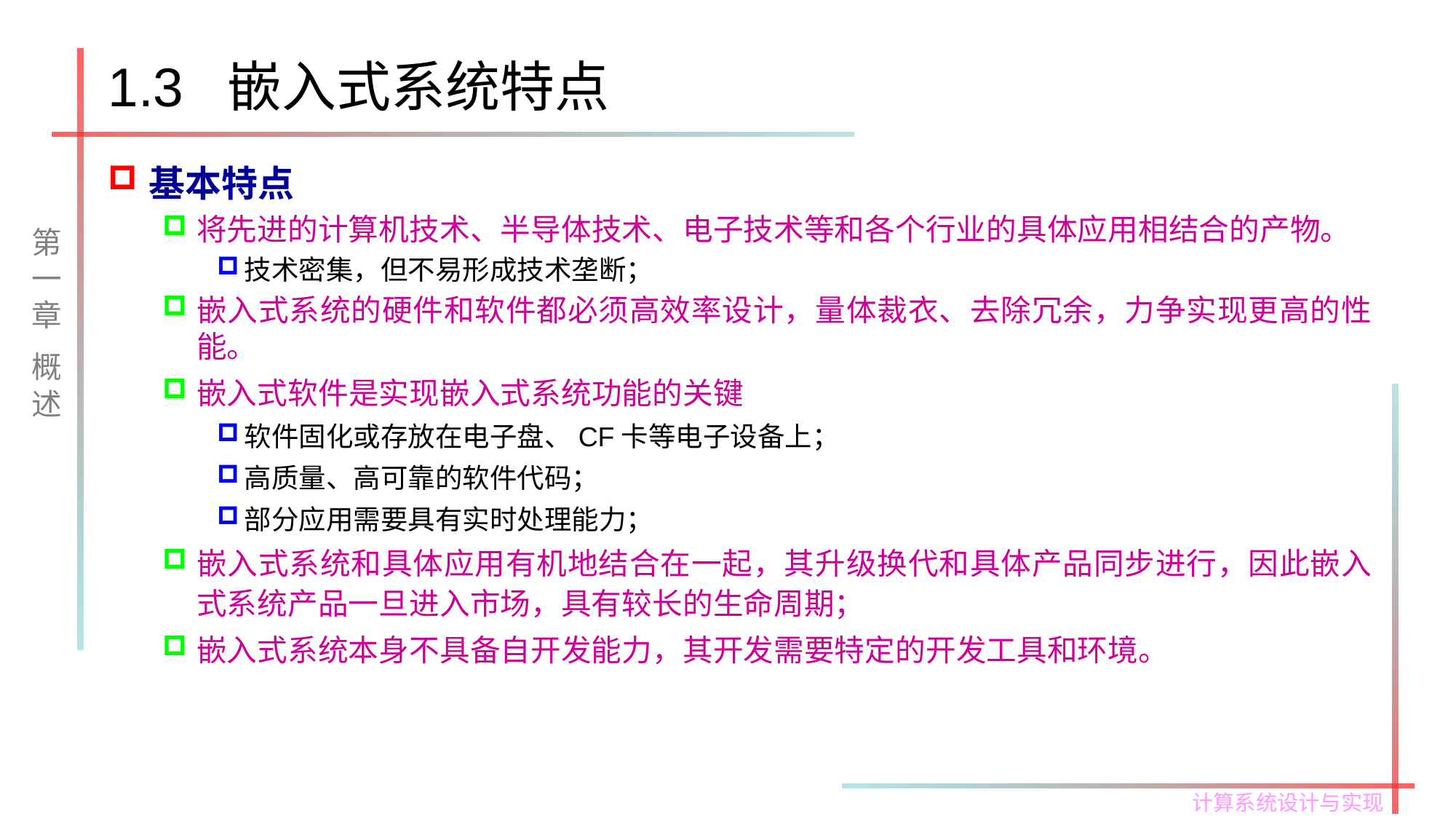

# 1.3  嵌入式系统特点
基本特点
将先进的计算机技术、半导体技术、电子技术等和各个行业的具体应用相结合的产物。
技术密集，但不易形成技术垄断；
嵌入式系统的硬件和软件都必须高效率设计，量体裁衣、去除冗余，力争实现更高的性能。
嵌入式软件是实现嵌入式系统功能的关键
软件固化或存放在电子盘、CF卡等电子设备上；
高质量、高可靠的软件代码；
部分应用需要具有实时处理能力；
嵌入式系统和具体应用有机地结合在一起，其升级换代和具体产品同步进行，因此嵌入式系统产品一旦进入市场，具有较长的生命周期；
嵌入式系统本身不具备自开发能力，其开发需要特定的开发工具和环境。

第一章
概述